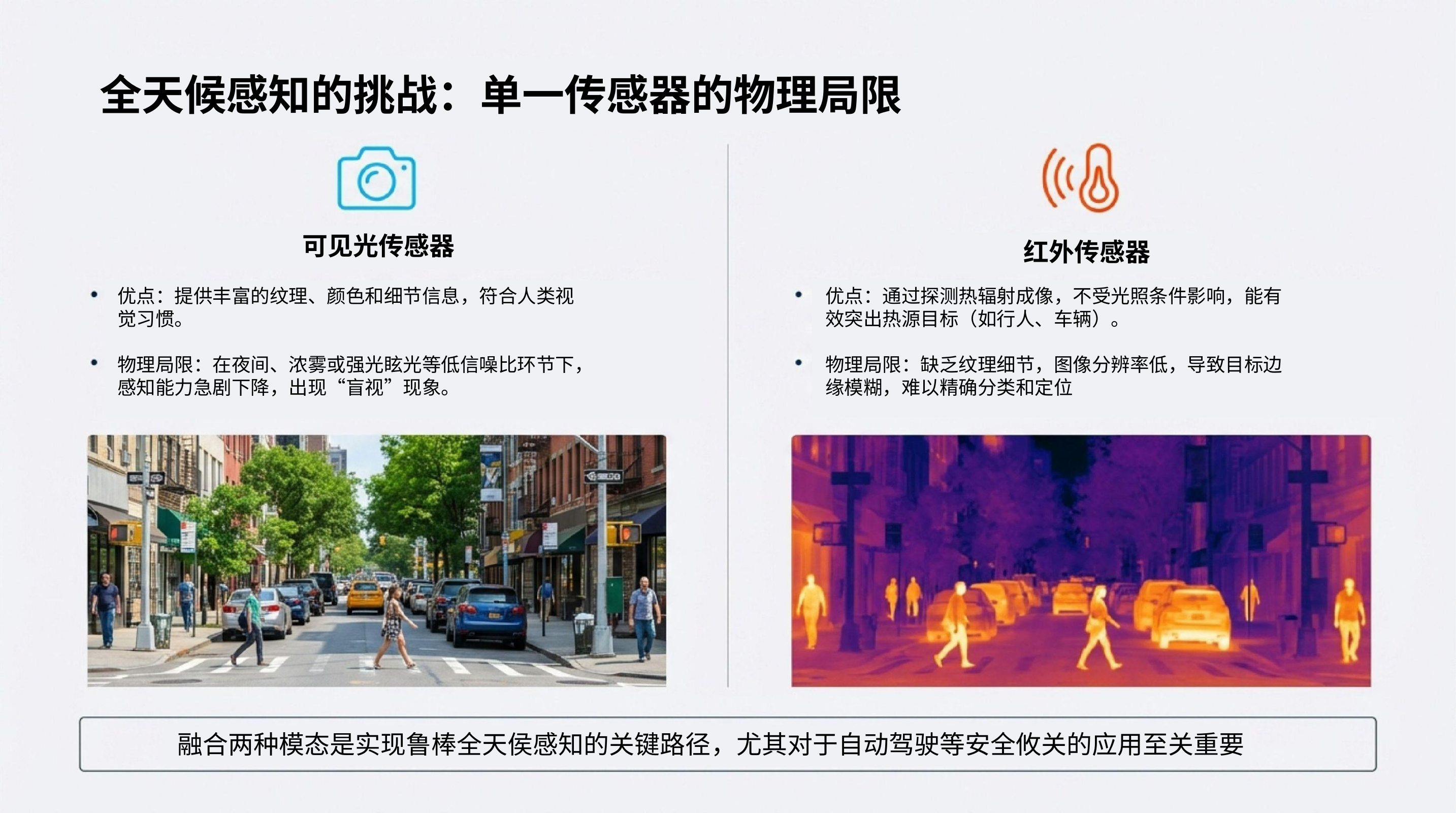

全天候感知的挑战：单一传感器的物理局限

可见光传感器

红外传感器

优点：提供丰富的纹理、颜色和细节信息，符合人类视觉习惯。

物理局限：在夜间、浓雾或强光眩光等低信噪比环节下，感知能力急剧下降，出现“盲视”现象。

优点：通过探测热辐射成像，不受光照条件影响，能有效突出热源目标（如行人、车辆）。

物理局限：缺乏纹理细节，图像分辨率低，导致目标边缘模糊，难以精确分类和定位

融合两种模态是实现鲁棒全天侯感知的关键路径，尤其对于自动驾驶等安全攸关的应用至关重要